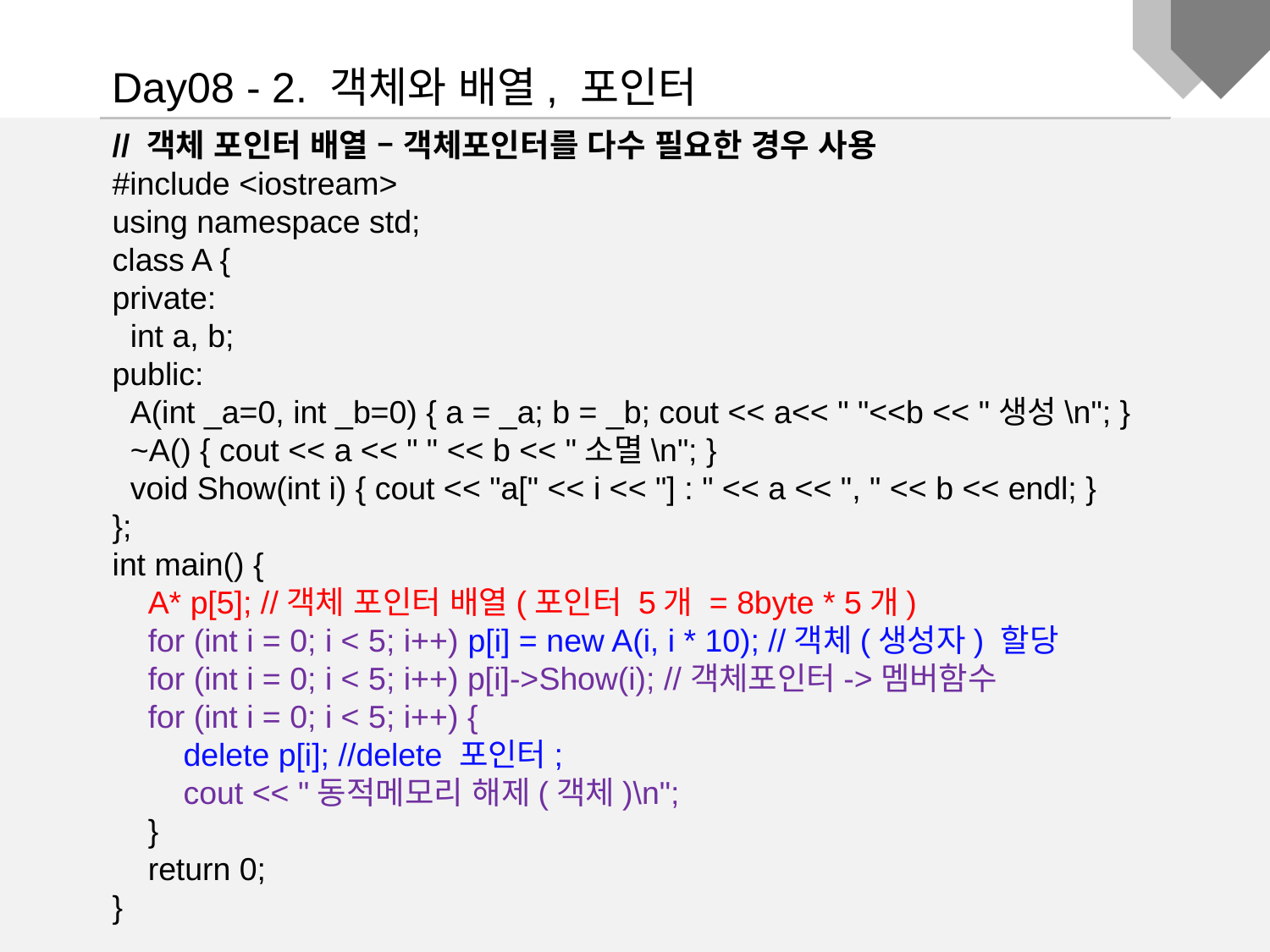

Day08 - 2. 객체와 배열, 포인터
// 객체 포인터 배열 – 객체포인터를 다수 필요한 경우 사용
#include <iostream>
using namespace std;
class A {
private:
  int a, b;
public:
  A(int _a=0, int _b=0) { a = _a; b = _b; cout << a<< " "<<b << "생성\n"; }
  ~A() { cout << a << " " << b << "소멸\n"; }
  void Show(int i) { cout << "a[" << i << "] : " << a << ", " << b << endl; }
};
int main() {
    A* p[5]; //객체 포인터 배열(포인터 5개 = 8byte * 5개)
    for (int i = 0; i < 5; i++) p[i] = new A(i, i * 10); //객체(생성자) 할당
    for (int i = 0; i < 5; i++) p[i]->Show(i); //객체포인터->멤버함수
    for (int i = 0; i < 5; i++) {
        delete p[i]; //delete 포인터;
        cout << "동적메모리 해제(객체)\n";
    }
    return 0;
}